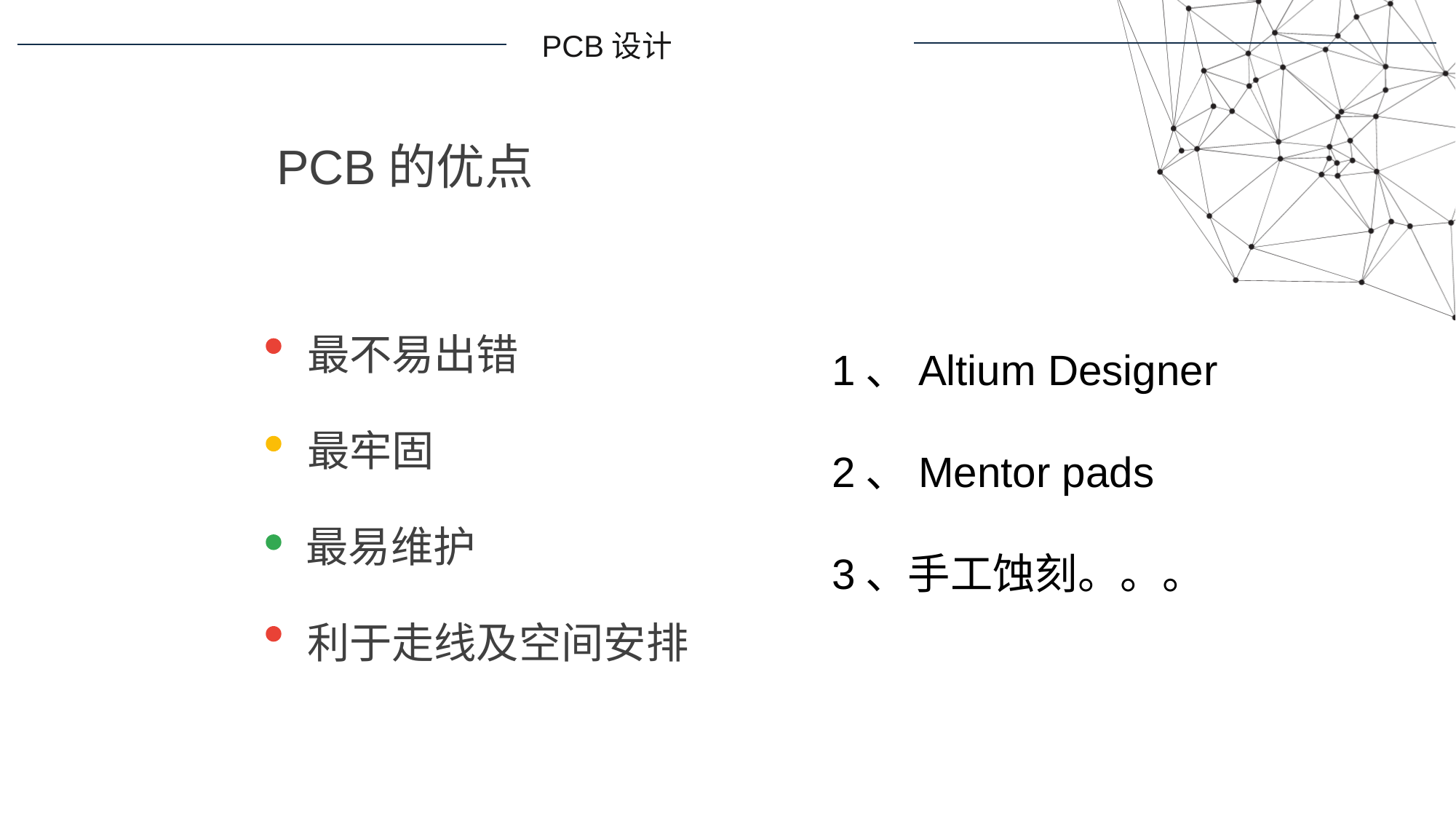

PCB设计
PCB的优点

1、Altium Designer

2、Mentor pads

3、手工蚀刻。。。

最不易出错

最牢固

最易维护

利于走线及空间安排